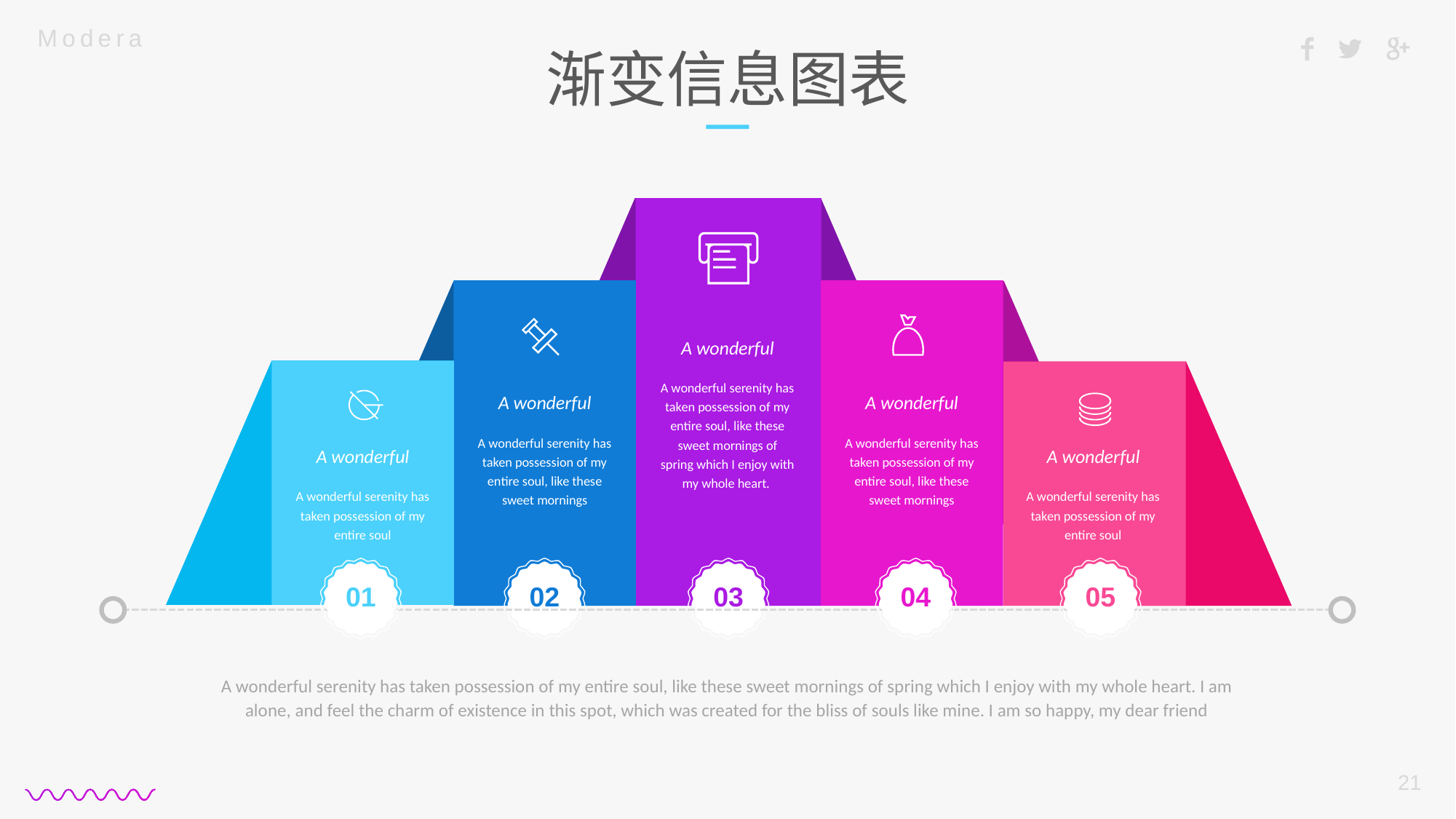

# 渐变信息图表

A wonderful
A wonderful serenity has taken possession of my entire soul, like these sweet mornings of spring which I enjoy with my whole heart.

03
60%
50%

A wonderful
A wonderful serenity has taken possession of my entire soul, like these sweet mornings

02

A wonderful
A wonderful serenity has taken possession of my entire soul, like these sweet mornings

04
70%
80%

A wonderful
A wonderful serenity has taken possession of my entire soul

01

A wonderful
A wonderful serenity has taken possession of my entire soul

05
45%
65%
90%
80%

A wonderful serenity has taken possession of my entire soul, like these sweet mornings of spring which I enjoy with my whole heart. I am alone, and feel the charm of existence in this spot, which was created for the bliss of souls like mine. I am so happy, my dear friend